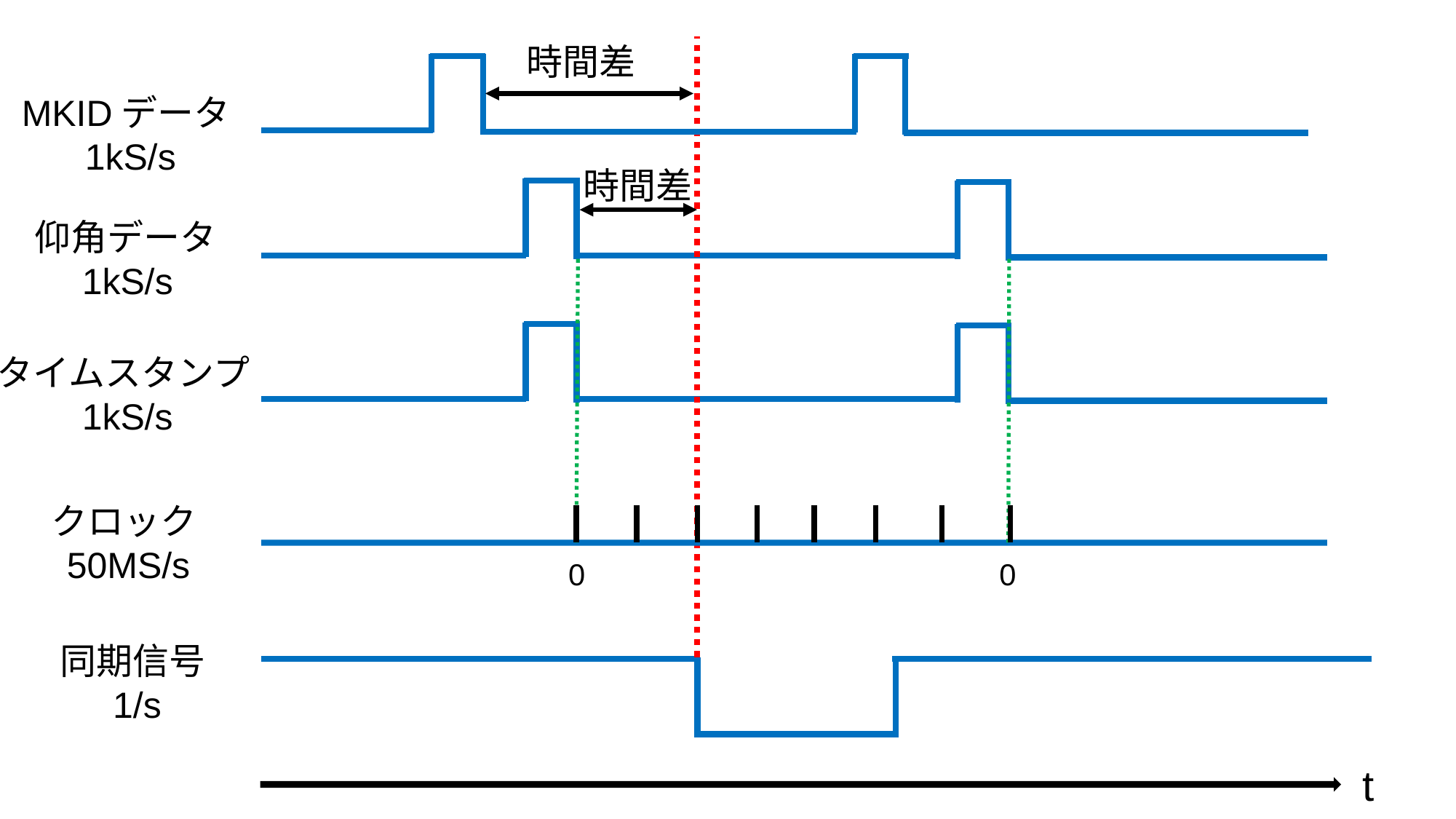

時間差
時間差
仰角データ1kS/s
クロック50MS/s
0
0
同期信号1/s
MKIDデータ1kS/s

タイムスタンプ1kS/s
t